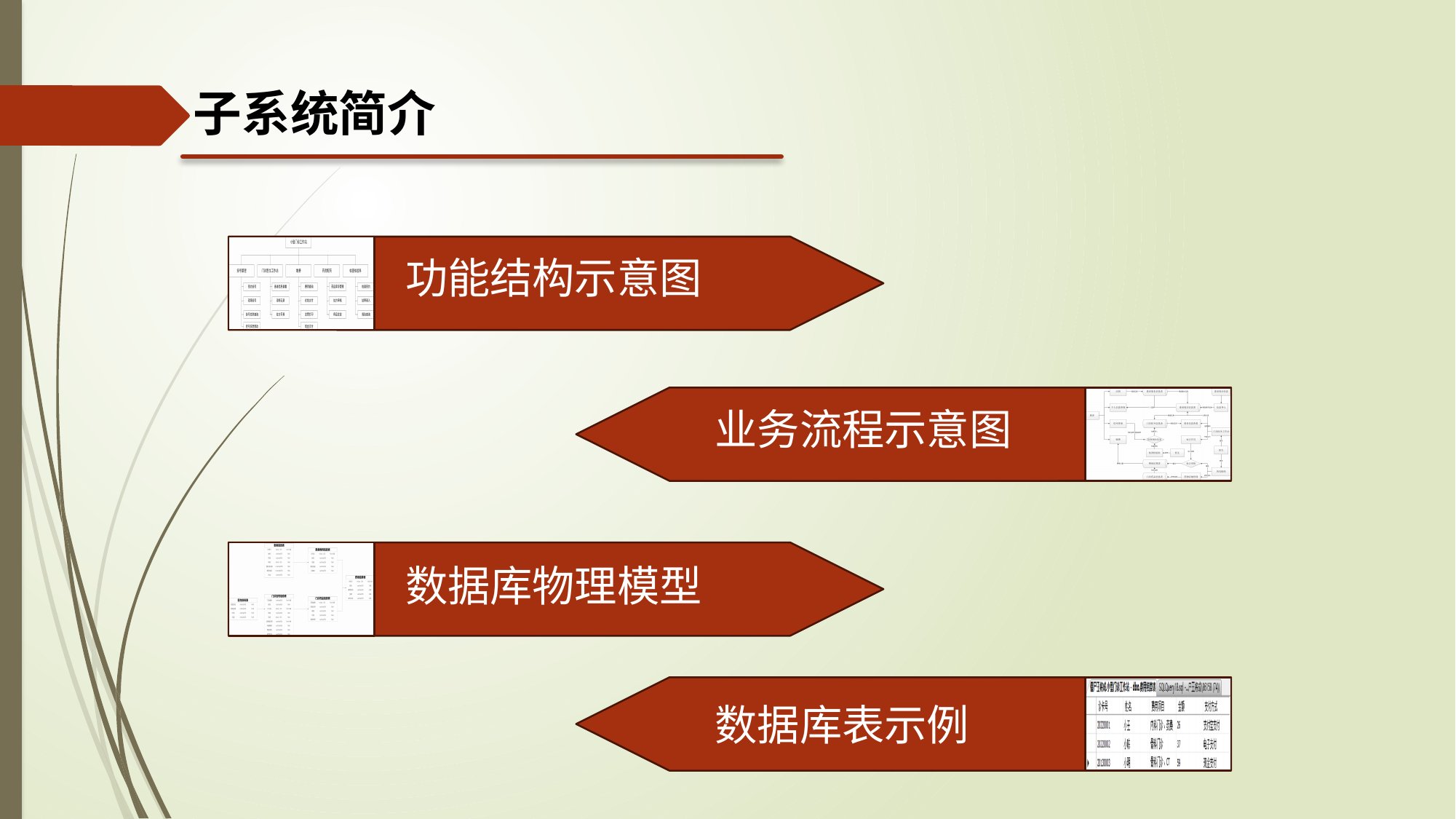

子系统简介

功能结构示意图

业务流程示意图

数据库物理模型

数据库表示例